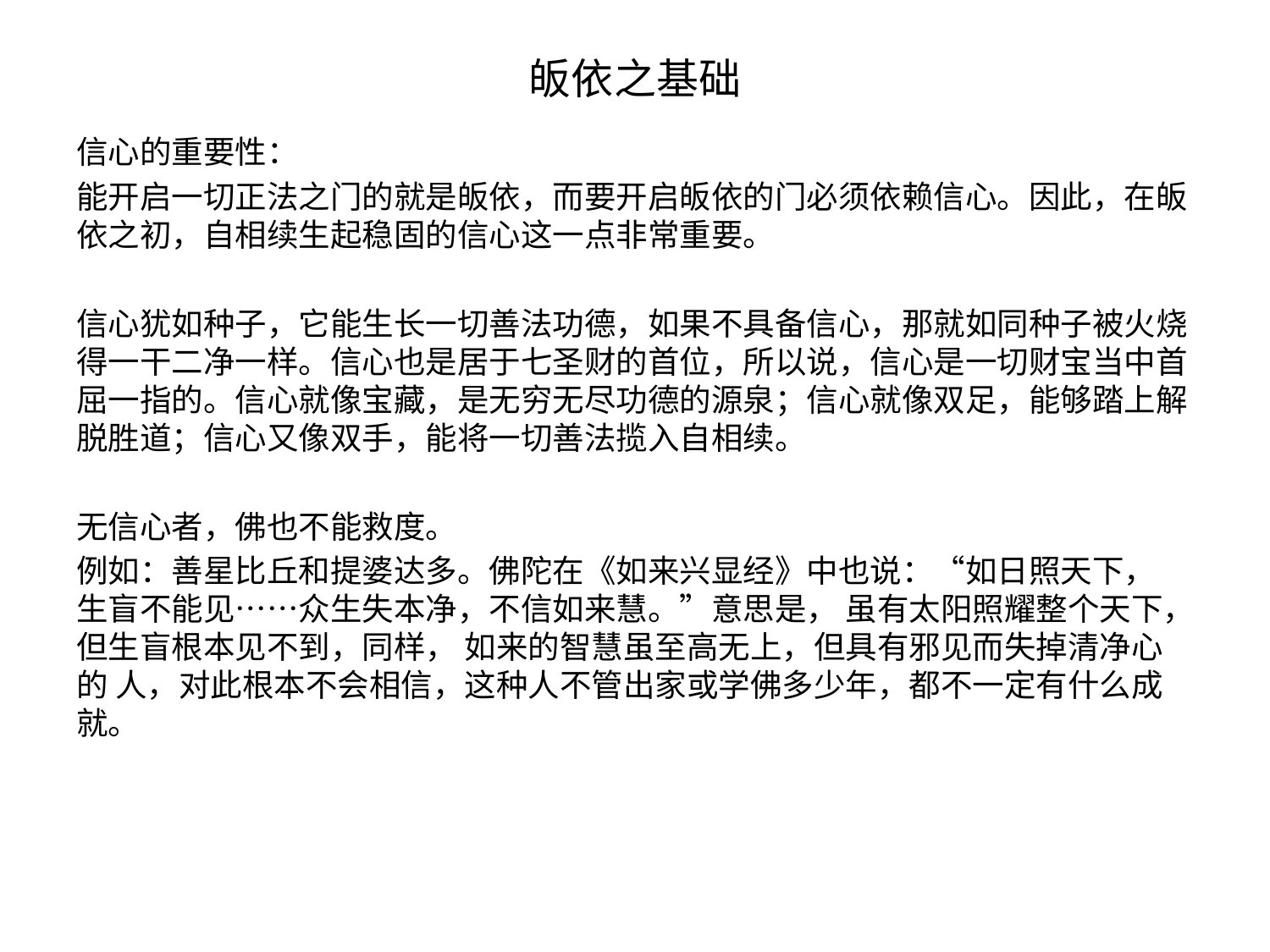

# 皈依之基础
信心的重要性：
能开启一切正法之门的就是皈依，而要开启皈依的门必须依赖信心。因此，在皈依之初，自相续生起稳固的信心这一点非常重要。

信心犹如种子，它能生长一切善法功德，如果不具备信心，那就如同种子被火烧得一干二净一样。信心也是居于七圣财的首位，所以说，信心是一切财宝当中首屈一指的。信心就像宝藏，是无穷无尽功德的源泉；信心就像双足，能够踏上解脱胜道；信心又像双手，能将一切善法揽入自相续。

无信心者，佛也不能救度。
例如：善星比丘和提婆达多。佛陀在《如来兴显经》中也说：“如日照天下， 生盲不能见……众生失本净，不信如来慧。”意思是， 虽有太阳照耀整个天下，但生盲根本见不到，同样， 如来的智慧虽至高无上，但具有邪见而失掉清净心的 人，对此根本不会相信，这种人不管出家或学佛多少年，都不一定有什么成就。